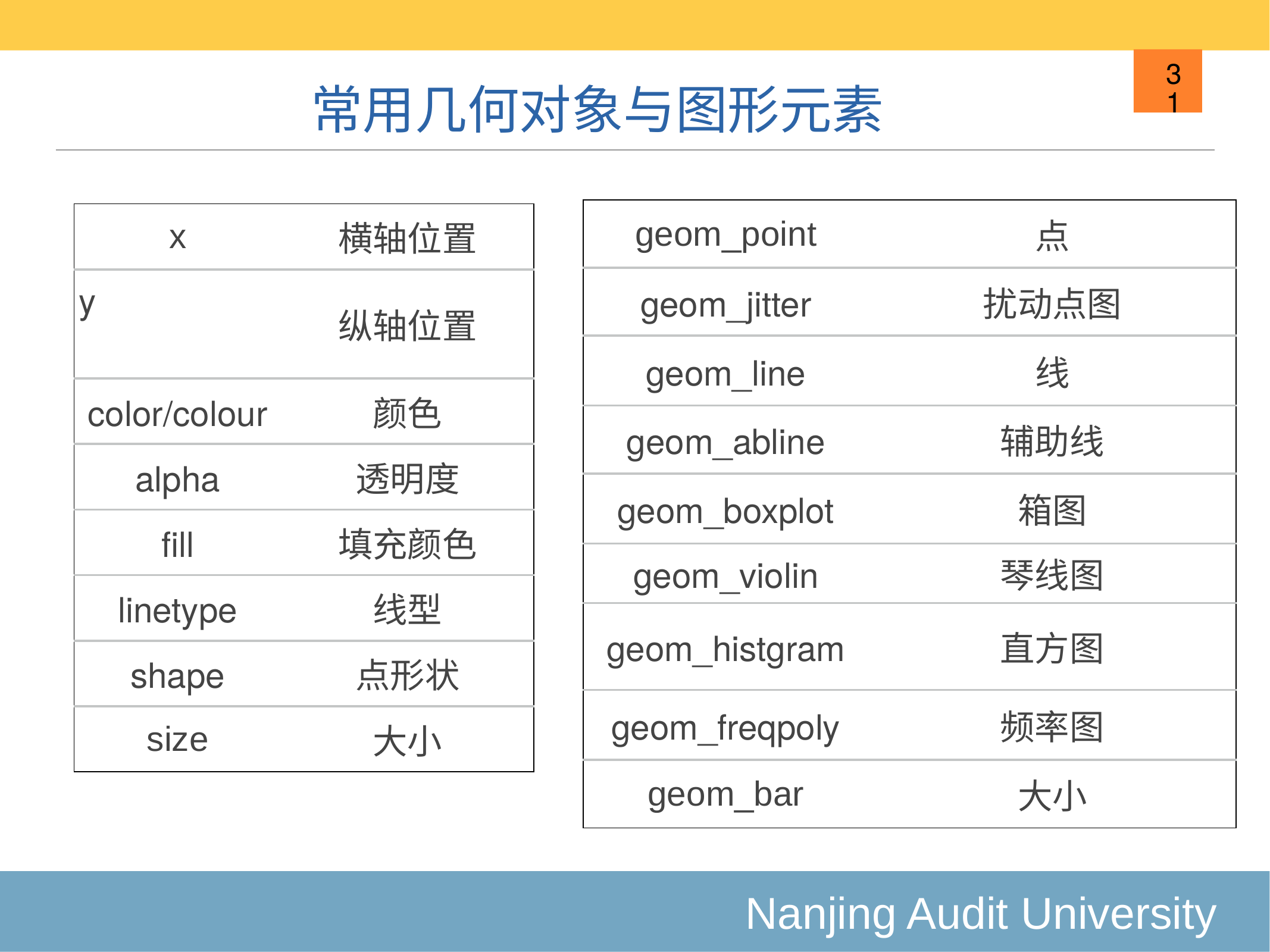

# 常用几何对象与图形元素
31
| geom\_point | 点 |
| --- | --- |
| geom\_jitter | 扰动点图 |
| geom\_line | 线 |
| geom\_abline | 辅助线 |
| geom\_boxplot | 箱图 |
| geom\_violin | 琴线图 |
| geom\_histgram | 直方图 |
| geom\_freqpoly | 频率图 |
| geom\_bar | 大小 |
| x | 横轴位置 |
| --- | --- |
| y | 纵轴位置 |
| color/colour | 颜色 |
| alpha | 透明度 |
| fill | 填充颜色 |
| linetype | 线型 |
| shape | 点形状 |
| size | 大小 |